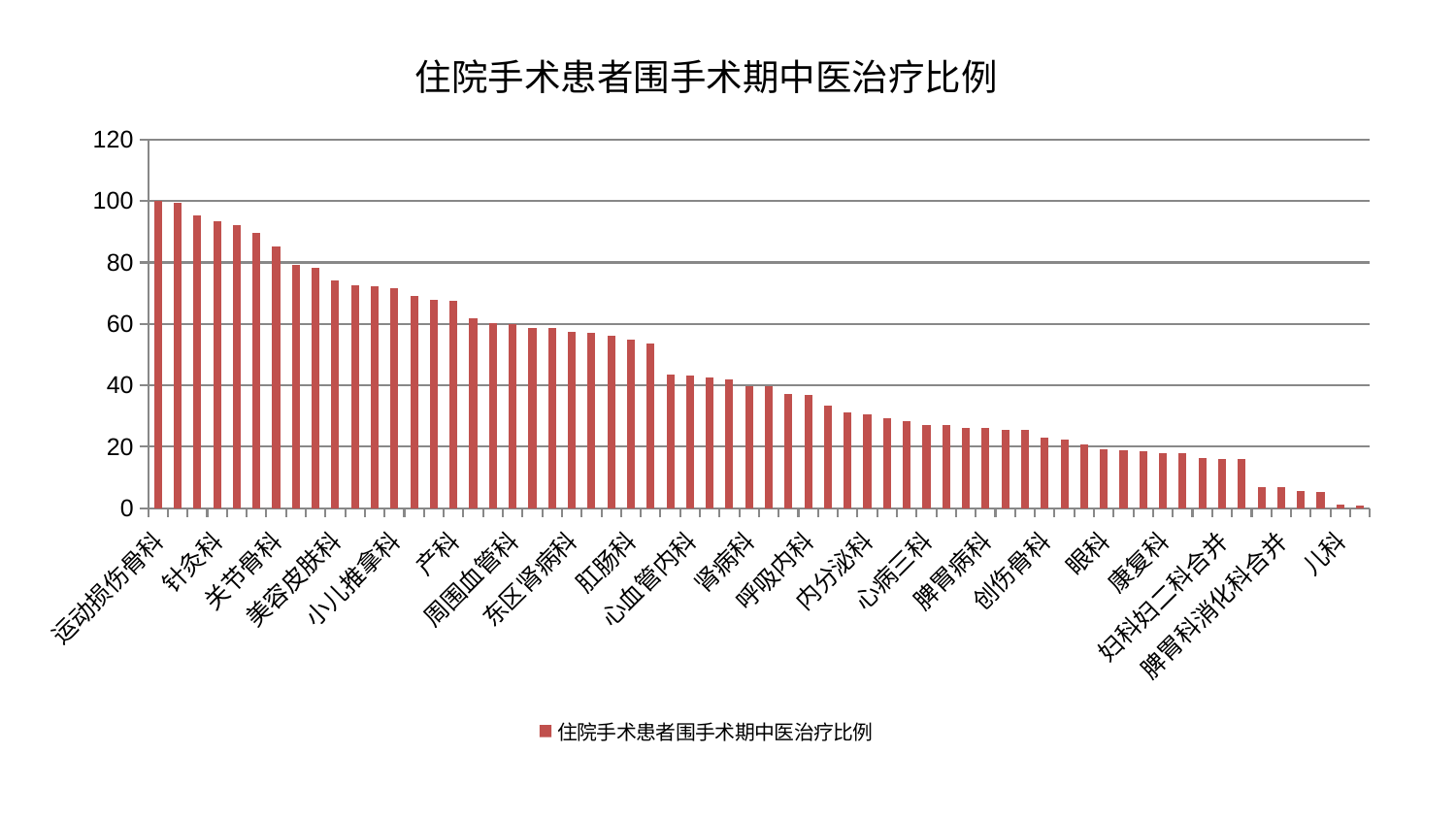

### Chart: 住院手术患者围手术期中医治疗比例

| Category | 住院手术患者围手术期中医治疗比例 |
|---|---|
| 运动损伤骨科 | 100.0 |
| 中医经典科 | 99.3816041572843 |
| 泌尿外科 | 95.48000204187234 |
| 针灸科 | 93.57581090664239 |
| 老年医学科 | 92.19873195406115 |
| 乳腺甲状腺外科 | 89.74748227295505 |
| 关节骨科 | 85.21303045507588 |
| 骨科 | 79.25785309441049 |
| 综合内科 | 78.15355932386015 |
| 美容皮肤科 | 74.22160982874512 |
| 皮肤科 | 72.6484550888662 |
| 治未病中心 | 72.16636640957998 |
| 小儿推拿科 | 71.73104442108804 |
| 脑病二科 | 69.18701719262859 |
| 微创骨科 | 67.80098056249749 |
| 产科 | 67.41552893971891 |
| 心病二科 | 61.98211793825083 |
| 肾脏内科 | 60.277192326124926 |
| 周围血管科 | 60.021656935462936 |
| 消化内科 | 58.82523280561288 |
| 血液科 | 58.80054566262418 |
| 东区肾病科 | 57.44857325562348 |
| 脊柱骨科 | 57.24327194169078 |
| 口腔科 | 56.05189882272986 |
| 肛肠科 | 54.85347650312752 |
| 普通外科 | 53.538213962939054 |
| 身心医学科 | 43.638371881209906 |
| 心血管内科 | 43.162261232382264 |
| 男科 | 42.58319530450065 |
| 胸外科 | 41.90227359113958 |
| 肾病科 | 39.89200074842252 |
| 心病一科 | 39.8763181093494 |
| 重症医学科 | 37.113209940680726 |
| 呼吸内科 | 36.7641817163943 |
| 神经内科 | 33.3170741486745 |
| 肝胆外科 | 31.118517087274466 |
| 内分泌科 | 30.439149255916806 |
| 小儿骨科 | 29.24962216061309 |
| 脑病三科 | 28.234525370487887 |
| 心病三科 | 27.113854507562444 |
| 显微骨科 | 27.031053454514712 |
| 妇二科 | 26.282083252189224 |
| 脾胃病科 | 26.014873594253373 |
| 耳鼻喉科 | 25.425611483338475 |
| 肿瘤内科 | 25.394367487964114 |
| 创伤骨科 | 23.05753442279953 |
| 心病四科 | 22.30239018555389 |
| 脑病一科 | 20.633001345909463 |
| 眼科 | 19.17444572951403 |
| 西区重症医学科 | 18.819569332409262 |
| 肝病科 | 18.688915807279518 |
| 康复科 | 18.028732758881517 |
| 中医外治中心 | 17.9638289231984 |
| 东区重症医学科 | 16.22067399046594 |
| 妇科妇二科合并 | 16.182724575659492 |
| 神经外科 | 15.991193237170068 |
| 风湿病科 | 6.785802245048477 |
| 脾胃科消化科合并 | 6.778649995088361 |
| 推拿科 | 5.719924136747903 |
| 妇科 | 5.155209289456836 |
| 儿科 | 1.2725736427494374 |
| 医院 | 0.9897592589091722 |
117